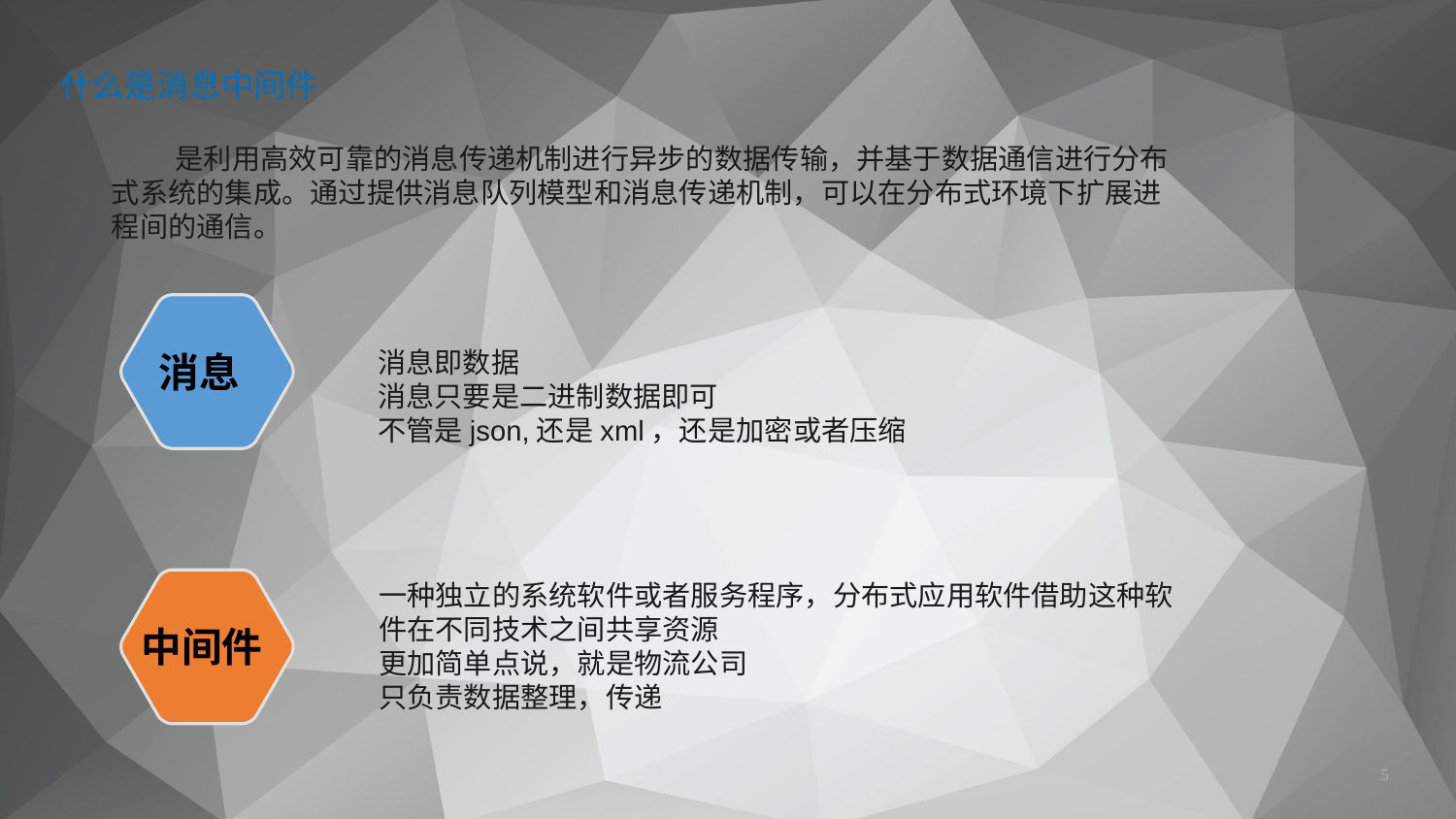

什么是消息中间件
         是利用高效可靠的消息传递机制进行异步的数据传输，并基于数据通信进行分布式系统的集成。通过提供消息队列模型和消息传递机制，可以在分布式环境下扩展进程间的通信。

消息即数据
消息只要是二进制数据即可
不管是json,还是xml，还是加密或者压缩
消息

一种独立的系统软件或者服务程序，分布式应用软件借助这种软件在不同技术之间共享资源
更加简单点说，就是物流公司
只负责数据整理，传递
中间件
5